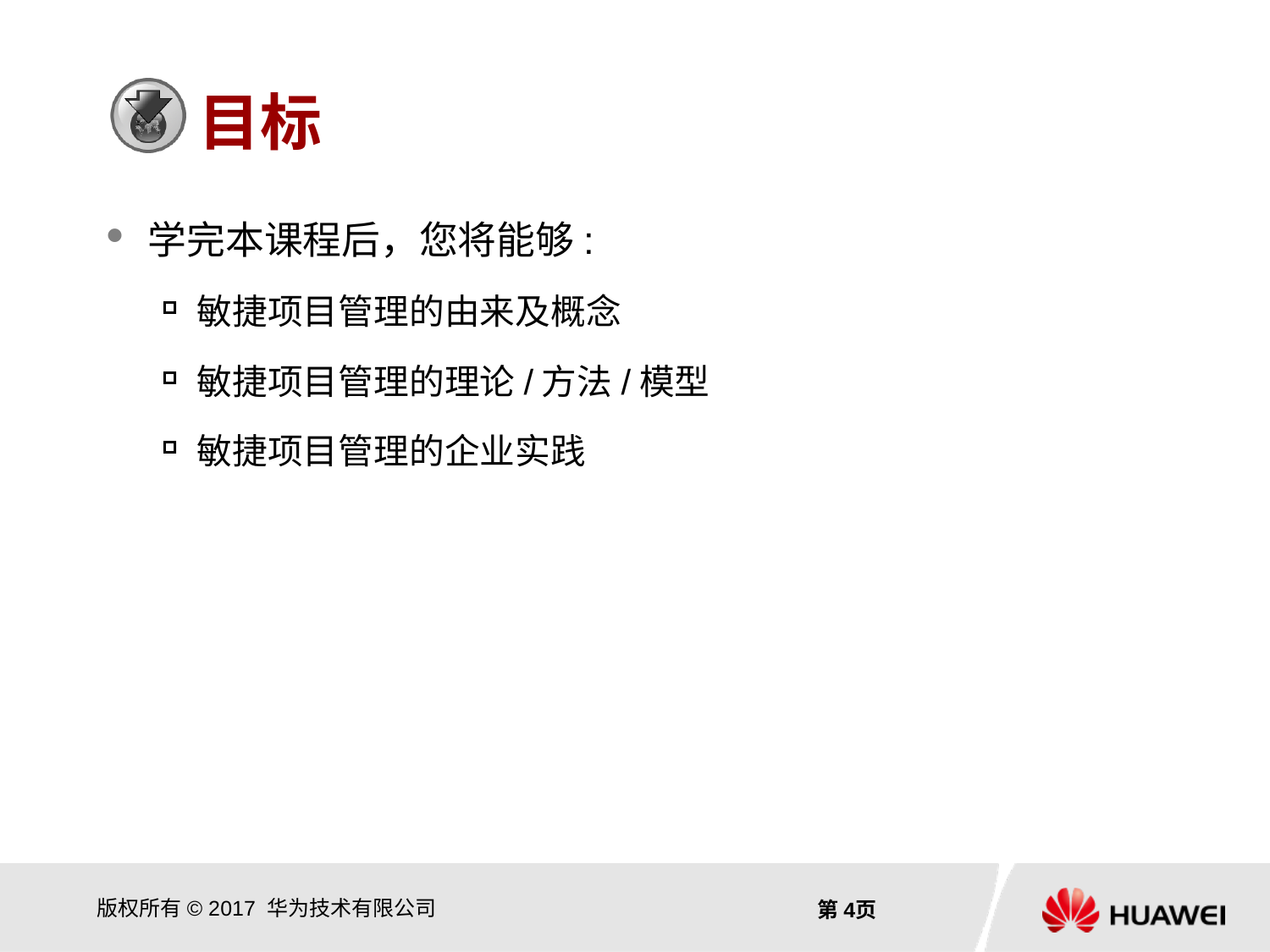

学完本课程后，您将能够:
敏捷项目管理的由来及概念
敏捷项目管理的理论/方法/模型
敏捷项目管理的企业实践